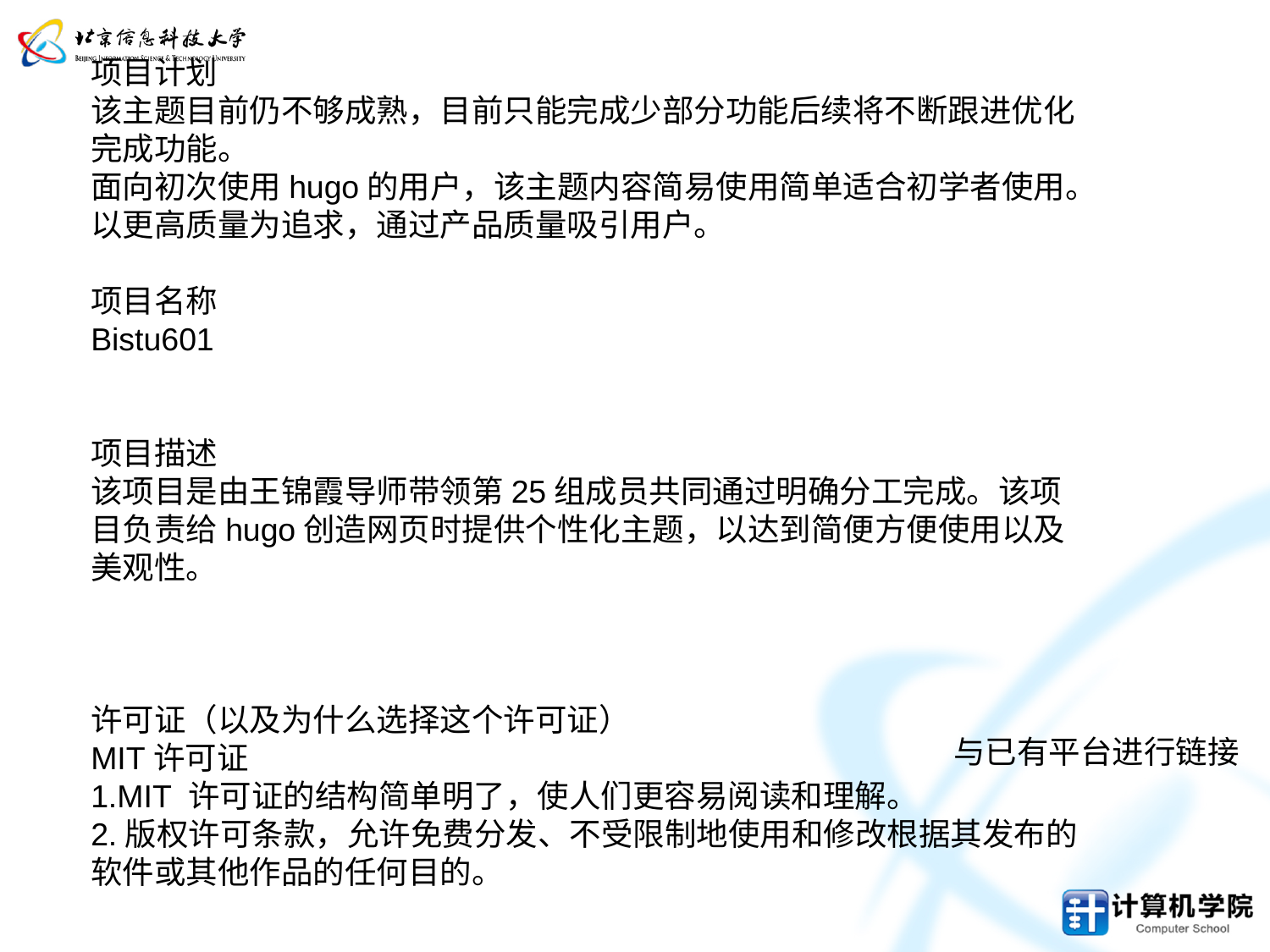

项目计划
该主题目前仍不够成熟，目前只能完成少部分功能后续将不断跟进优化完成功能。
面向初次使用hugo的用户，该主题内容简易使用简单适合初学者使用。
以更高质量为追求，通过产品质量吸引用户。

项目名称
Bistu601

项目描述
该项目是由王锦霞导师带领第25组成员共同通过明确分工完成。该项目负责给hugo创造网页时提供个性化主题，以达到简便方便使用以及美观性。

许可证（以及为什么选择这个许可证）
MIT许可证
1.MIT 许可证的结构简单明了，使人们更容易阅读和理解。
2.版权许可条款，允许免费分发、不受限制地使用和修改根据其发布的软件或其他作品的任何目的。
与已有平台进行链接